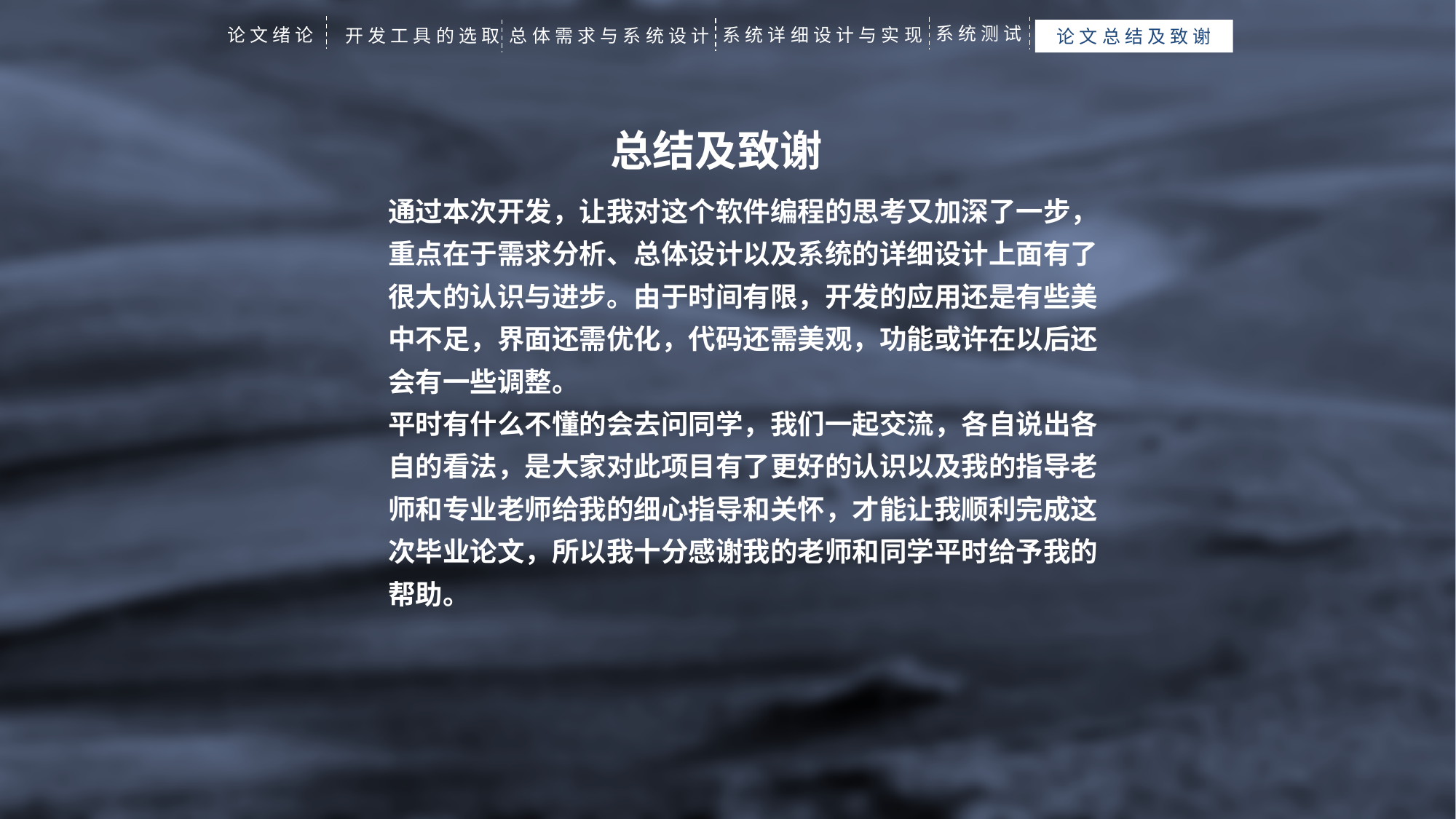

系统测试
系统详细设计与实现
论文绪论
开发工具的选取
总体需求与系统设计
论文总结及致谢
总结及致谢
通过本次开发，让我对这个软件编程的思考又加深了一步，重点在于需求分析、总体设计以及系统的详细设计上面有了很大的认识与进步。由于时间有限，开发的应用还是有些美中不足，界面还需优化，代码还需美观，功能或许在以后还会有一些调整。
平时有什么不懂的会去问同学，我们一起交流，各自说出各自的看法，是大家对此项目有了更好的认识以及我的指导老师和专业老师给我的细心指导和关怀，才能让我顺利完成这次毕业论文，所以我十分感谢我的老师和同学平时给予我的帮助。